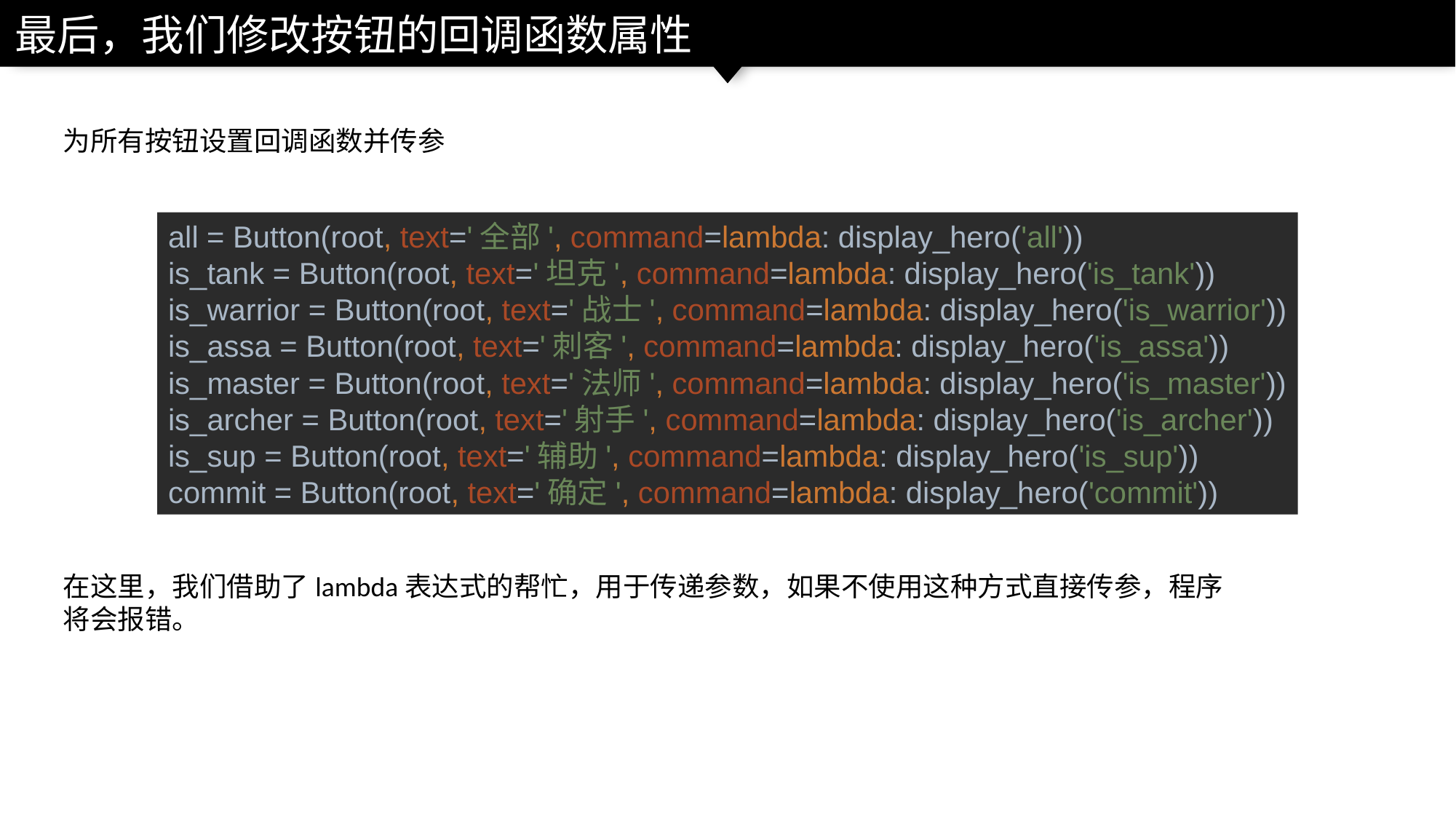

最后，我们修改按钮的回调函数属性
为所有按钮设置回调函数并传参
all = Button(root, text='全部', command=lambda: display_hero('all'))
is_tank = Button(root, text='坦克', command=lambda: display_hero('is_tank'))
is_warrior = Button(root, text='战士', command=lambda: display_hero('is_warrior'))
is_assa = Button(root, text='刺客', command=lambda: display_hero('is_assa'))
is_master = Button(root, text='法师', command=lambda: display_hero('is_master'))
is_archer = Button(root, text='射手', command=lambda: display_hero('is_archer'))
is_sup = Button(root, text='辅助', command=lambda: display_hero('is_sup'))
commit = Button(root, text='确定', command=lambda: display_hero('commit'))
在这里，我们借助了lambda表达式的帮忙，用于传递参数，如果不使用这种方式直接传参，程序将会报错。